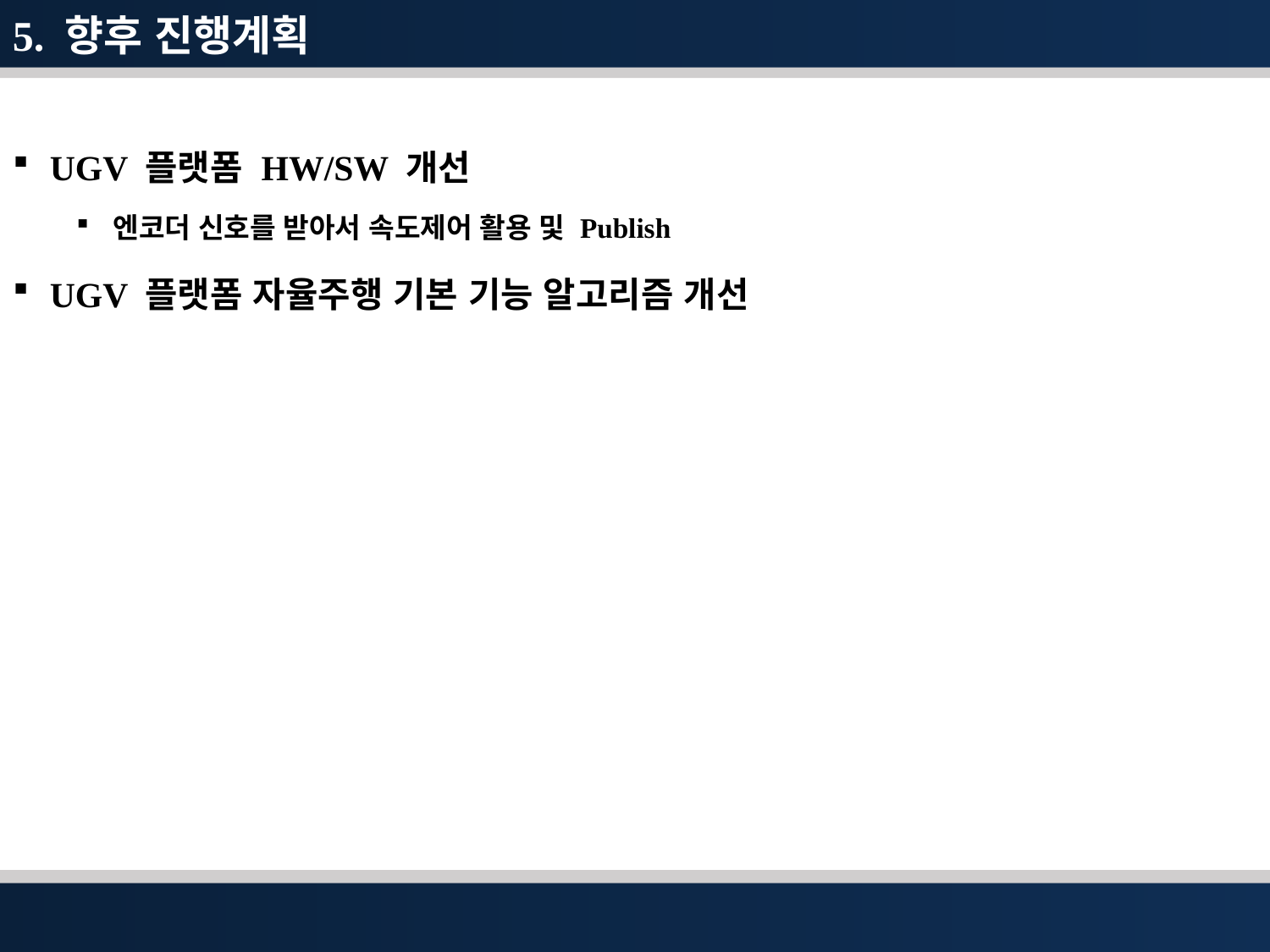

5. 향후 진행계획

UGV 플랫폼 HW/SW 개선
엔코더 신호를 받아서 속도제어 활용 및 Publish
UGV 플랫폼 자율주행 기본 기능 알고리즘 개선